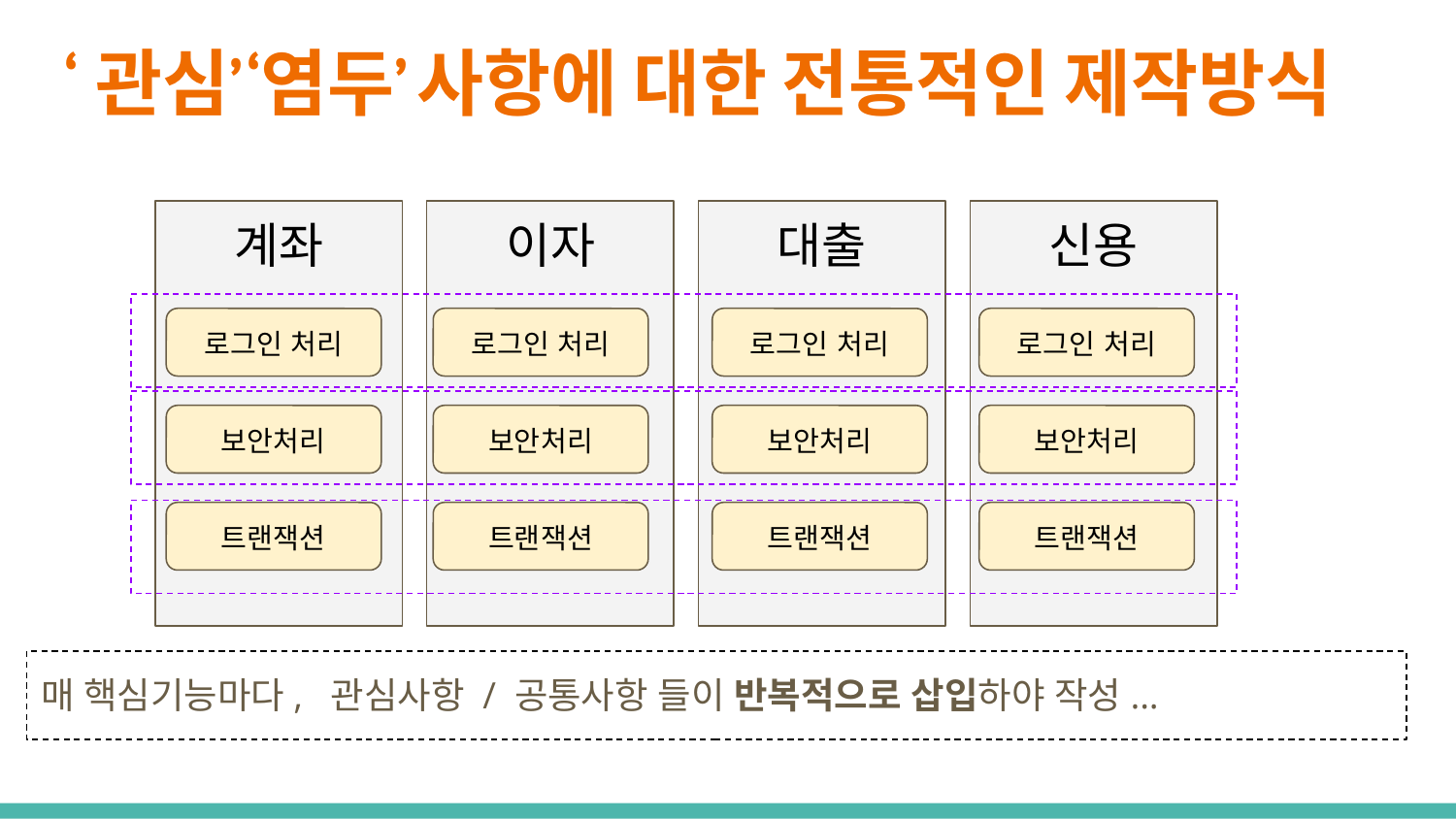

# ‘관심’ ‘염두’ 사항에 대한 전통적인 제작방식
계좌

이자
대출
신용

로그인 처리
로그인 처리
로그인 처리
로그인 처리

보안처리
보안처리
보안처리
보안처리

트랜잭션
트랜잭션
트랜잭션
트랜잭션
매 핵심기능마다,  관심사항 / 공통사항 들이 반복적으로 삽입하야 작성...